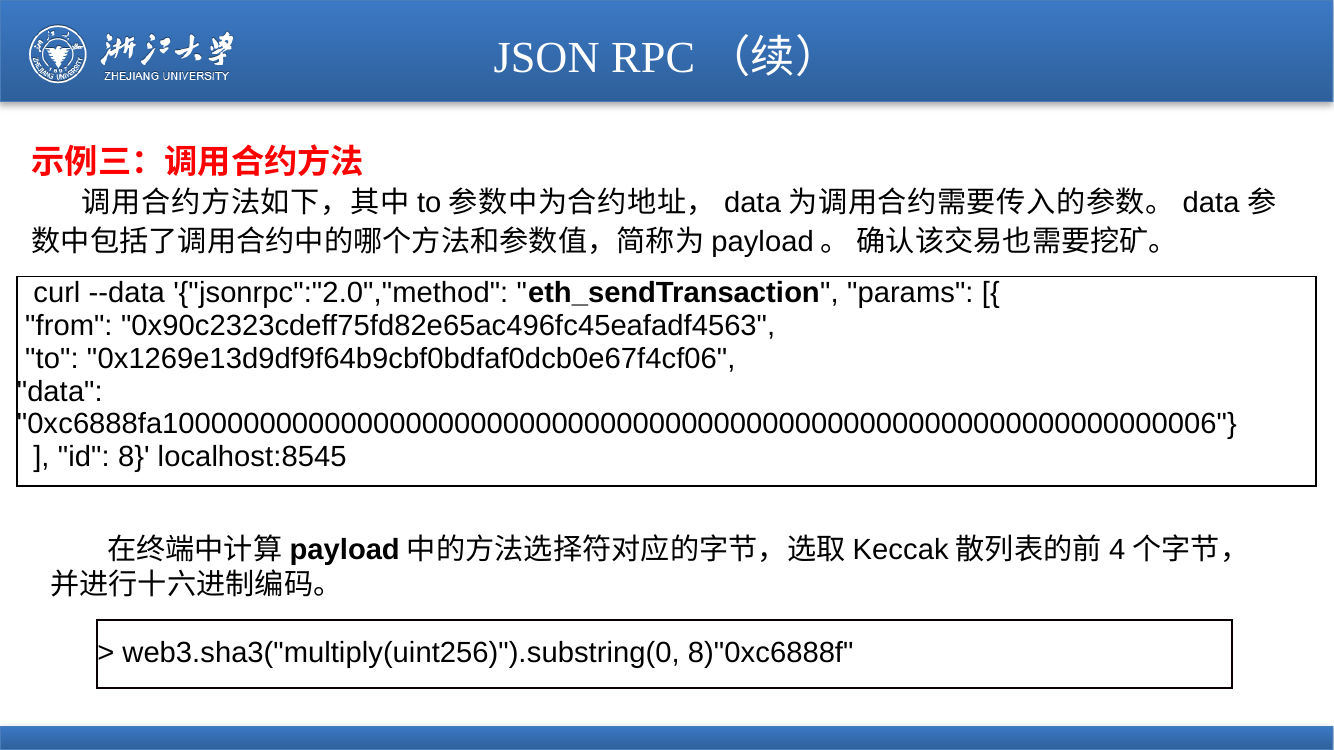

# JSON RPC（续）
示例三：调用合约方法
      调用合约方法如下，其中to参数中为合约地址，data为调用合约需要传入的参数。data参数中包括了调用合约中的哪个方法和参数值，简称为payload。 确认该交易也需要挖矿。
| curl --data '{"jsonrpc":"2.0","method": "eth\_sendTransaction", "params": [{ "from": "0x90c2323cdeff75fd82e65ac496fc45eafadf4563", "to": "0x1269e13d9df9f64b9cbf0bdfaf0dcb0e67f4cf06", "data": "0xc6888fa10000000000000000000000000000000000000000000000000000000000000006"} ], "id": 8}' localhost:8545 |
| --- |
 在终端中计算payload中的方法选择符对应的字节，选取Keccak散列表的前4个字节，并进行十六进制编码。
| > web3.sha3("multiply(uint256)").substring(0, 8)"0xc6888f" |
| --- |